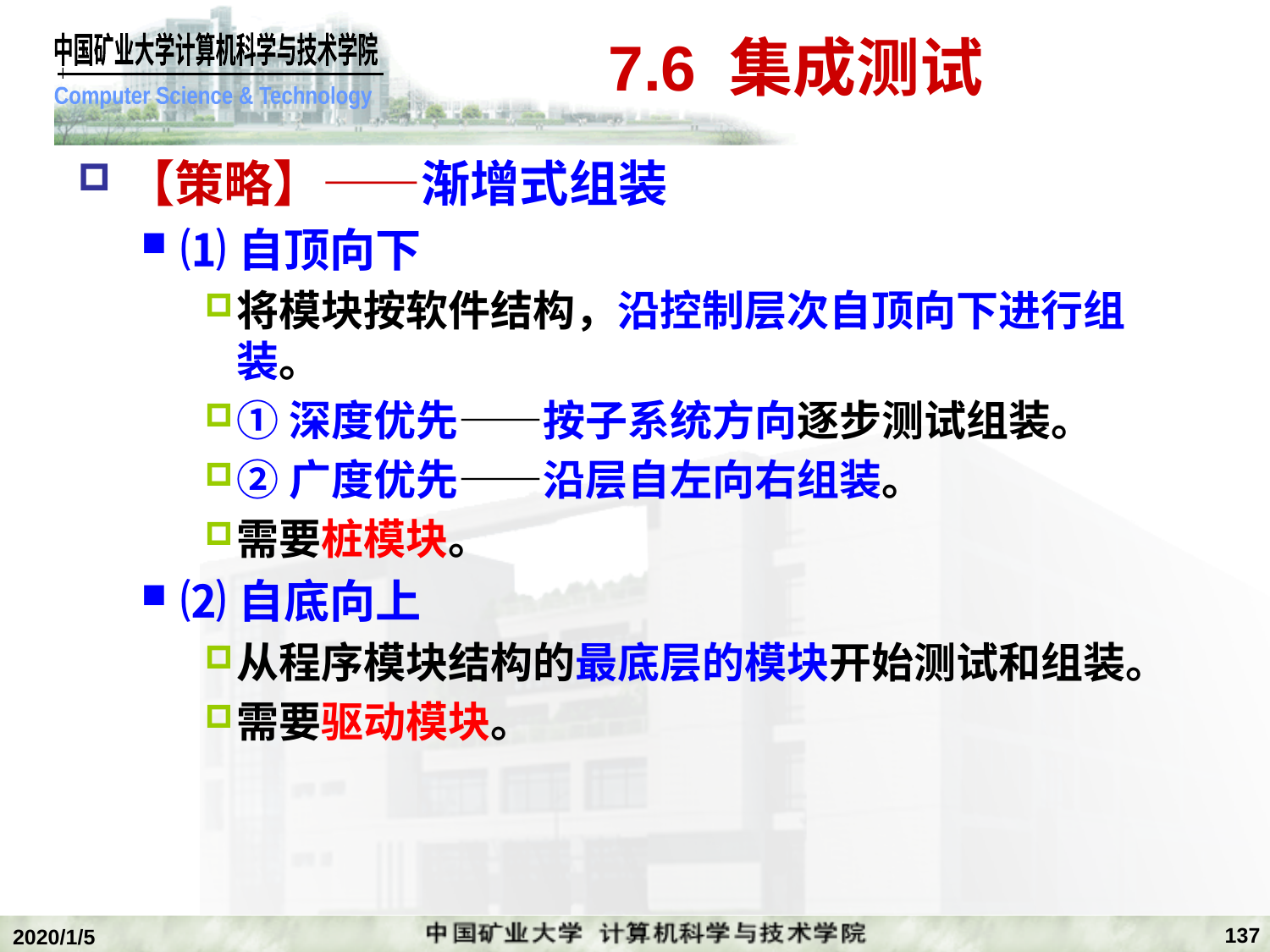

# 7.6 集成测试
【策略】——渐增式组装
⑴自顶向下
将模块按软件结构，沿控制层次自顶向下进行组装。
①深度优先——按子系统方向逐步测试组装。
②广度优先——沿层自左向右组装。
需要桩模块。
⑵自底向上
从程序模块结构的最底层的模块开始测试和组装。
需要驱动模块。
137
2020/1/5